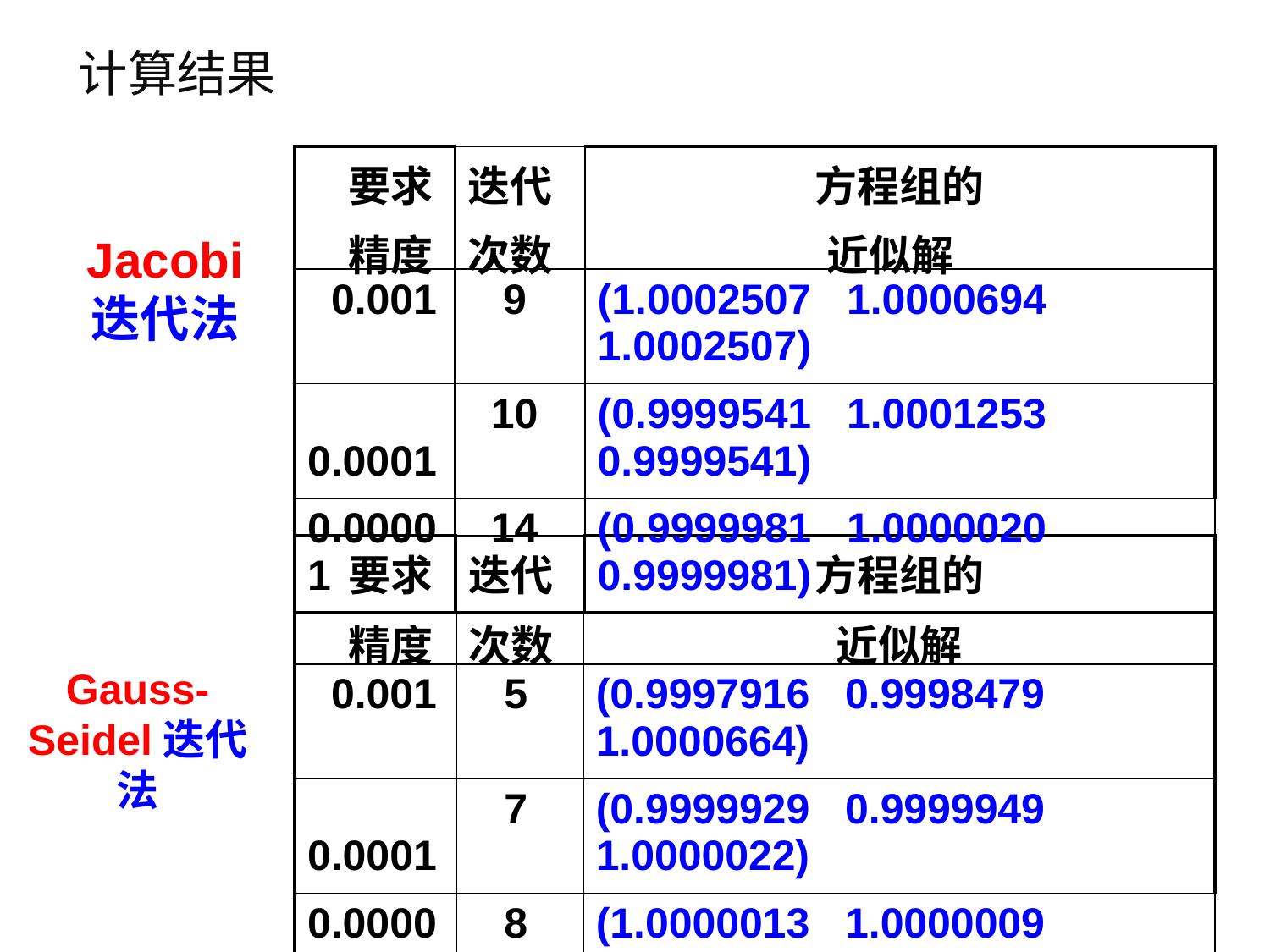

计算结果
| 要求 精度 | 迭代 次数 | 方程组的 近似解 |
| --- | --- | --- |
| 0.001 | 9 | (1.0002507 1.0000694 1.0002507) |
| 0.0001 | 10 | (0.9999541 1.0001253 0.9999541) |
| 0.00001 | 14 | (0.9999981 1.0000020 0.9999981) |
Jacobi
迭代法
| 要求 精度 | 迭代 次数 | 方程组的 近似解 |
| --- | --- | --- |
| 0.001 | 5 | (0.9997916 0.9998479 1.0000664) |
| 0.0001 | 7 | (0.9999929 0.9999949 1.0000022) |
| 0.00001 | 8 | (1.0000013 1.0000009 0.9999996) |
Gauss-Seidel迭代法